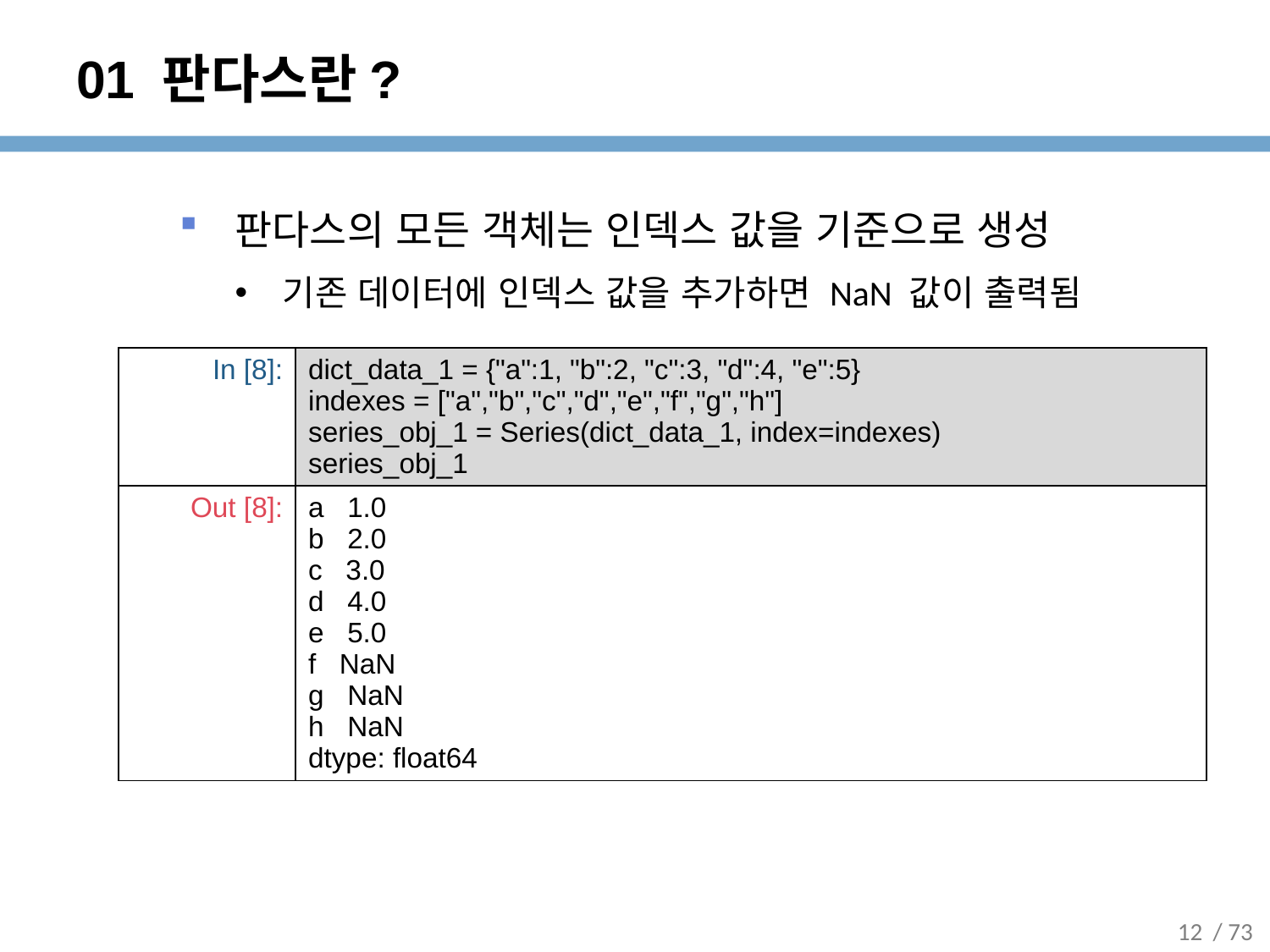

# 01 판다스란?
판다스의 모든 객체는 인덱스 값을 기준으로 생성
기존 데이터에 인덱스 값을 추가하면 NaN 값이 출력됨

| In [8]: | dict\_data\_1 = {"a":1, "b":2, "c":3, "d":4, "e":5} indexes = ["a","b","c","d","e","f","g","h"] series\_obj\_1 = Series(dict\_data\_1, index=indexes) series\_obj\_1 |
| --- | --- |
| Out [8]: | a 1.0 b 2.0 c 3.0 d 4.0 e 5.0 f NaN g NaN h NaN dtype: float64 |
12
/ 73